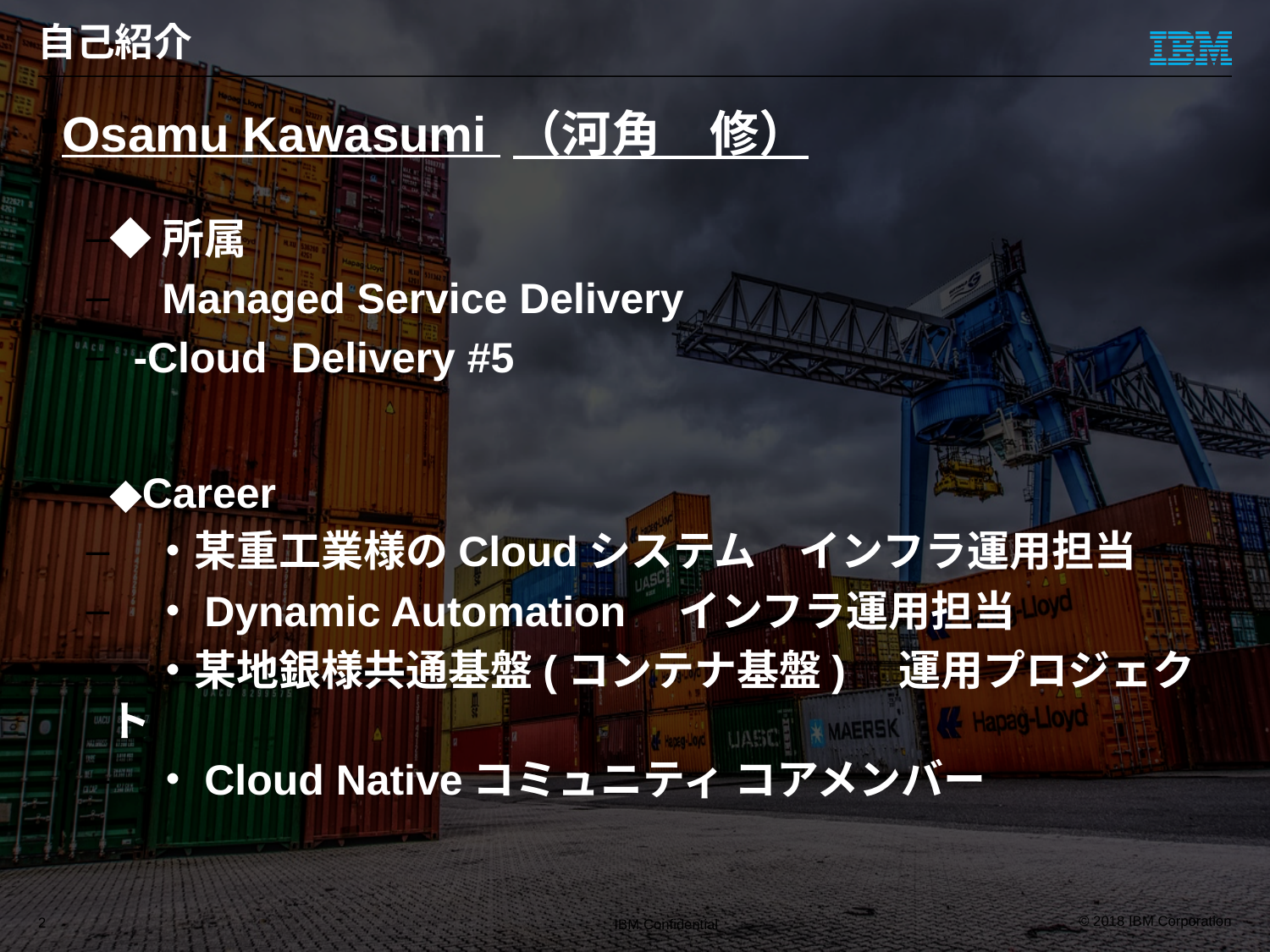

# 自己紹介
Osamu Kawasumi （河角　修）

◆所属
　Managed Service Delivery
  -Cloud  Delivery #5

◆Career
　・某重工業様のCloudシステム　インフラ運用担当
　・Dynamic Automation　インフラ運用担当
　・某地銀様共通基盤(コンテナ基盤)　運用プロジェクト
　・Cloud Nativeコミュニティ コアメンバー